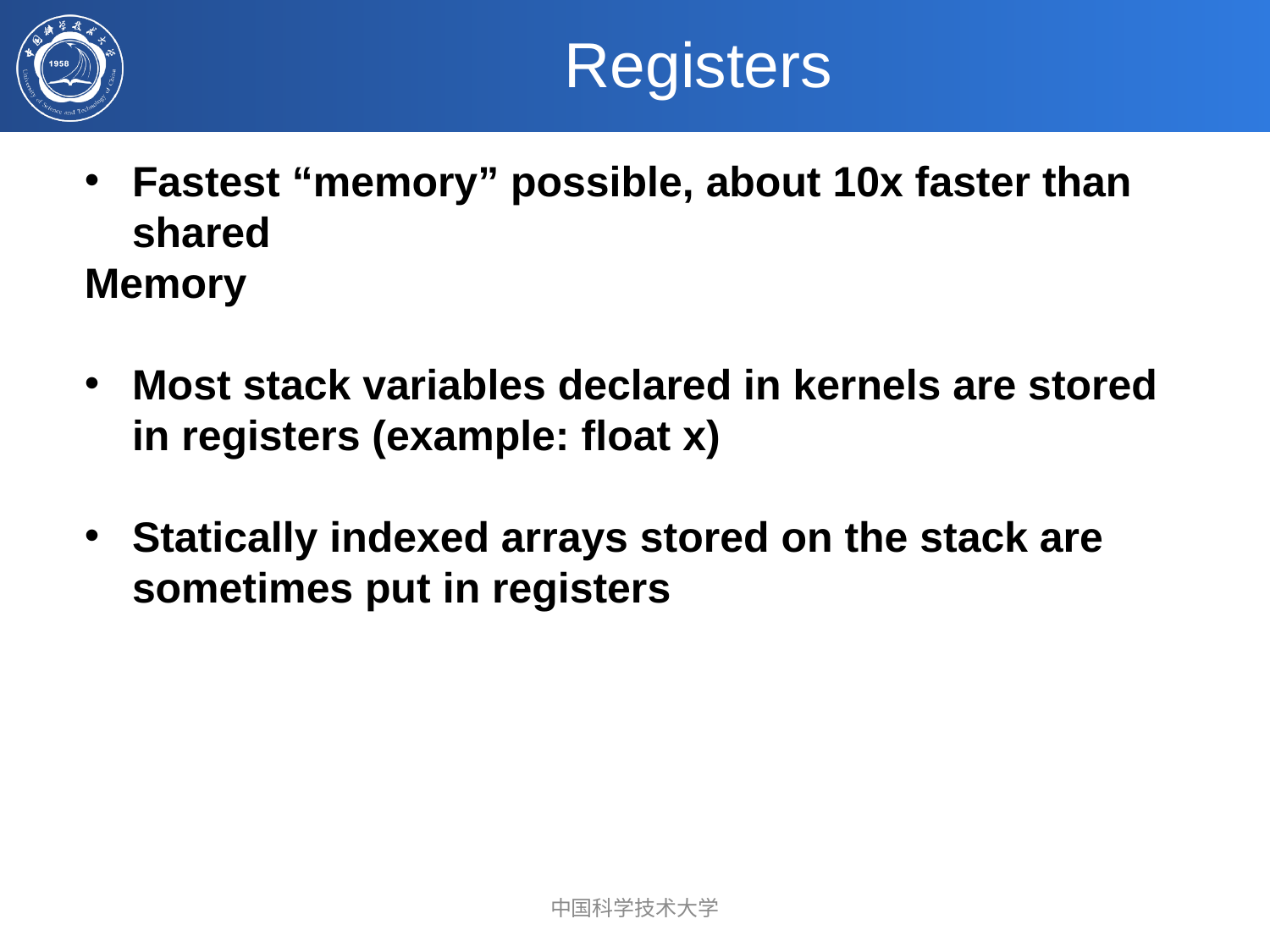

# Registers
Fastest “memory” possible, about 10x faster than shared
Memory

Most stack variables declared in kernels are stored in registers (example: float x)

Statically indexed arrays stored on the stack are sometimes put in registers
中国科学技术大学